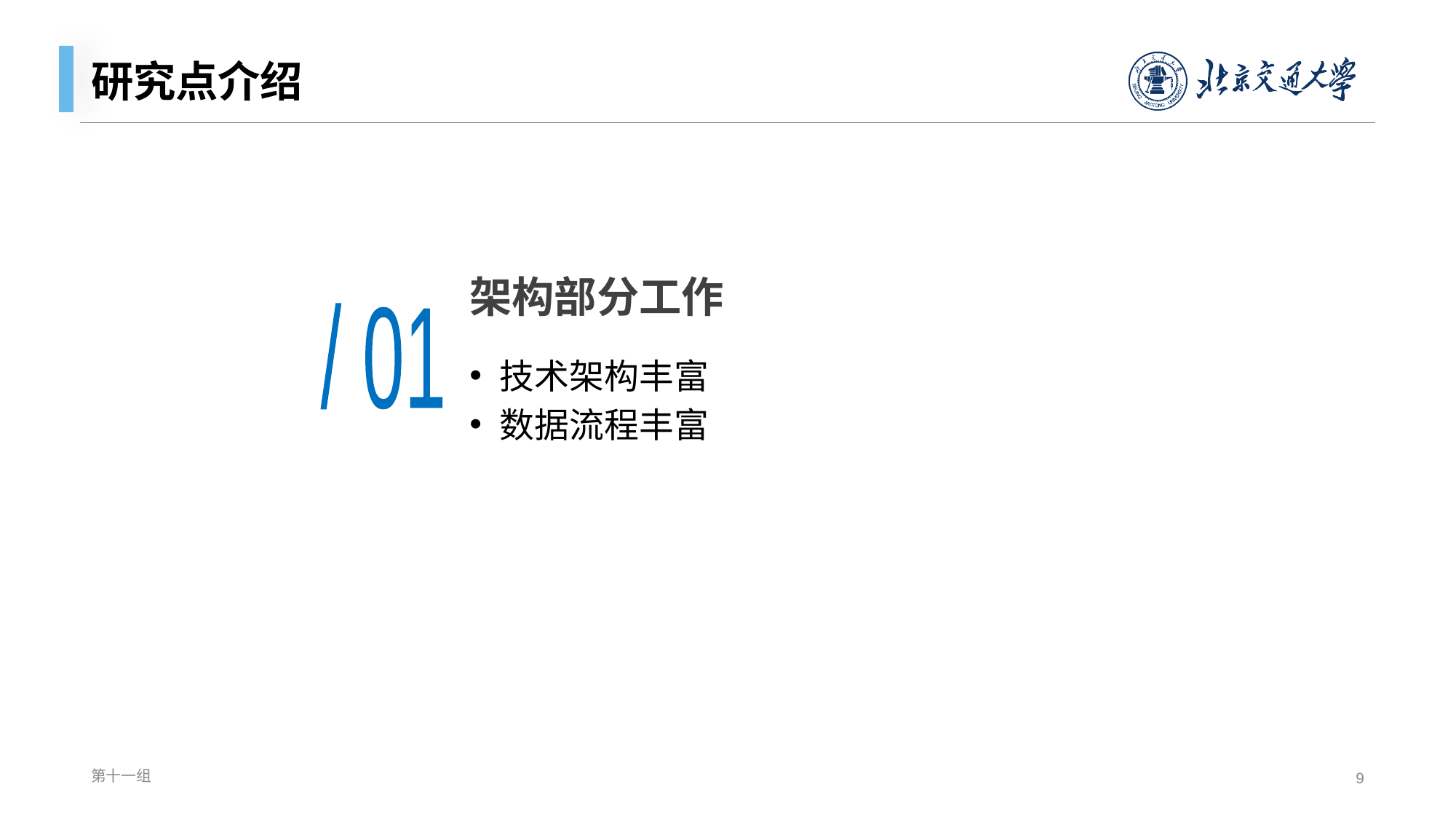

# 研究点介绍
架构部分工作
/ 01
技术架构丰富
数据流程丰富
第十一组
9